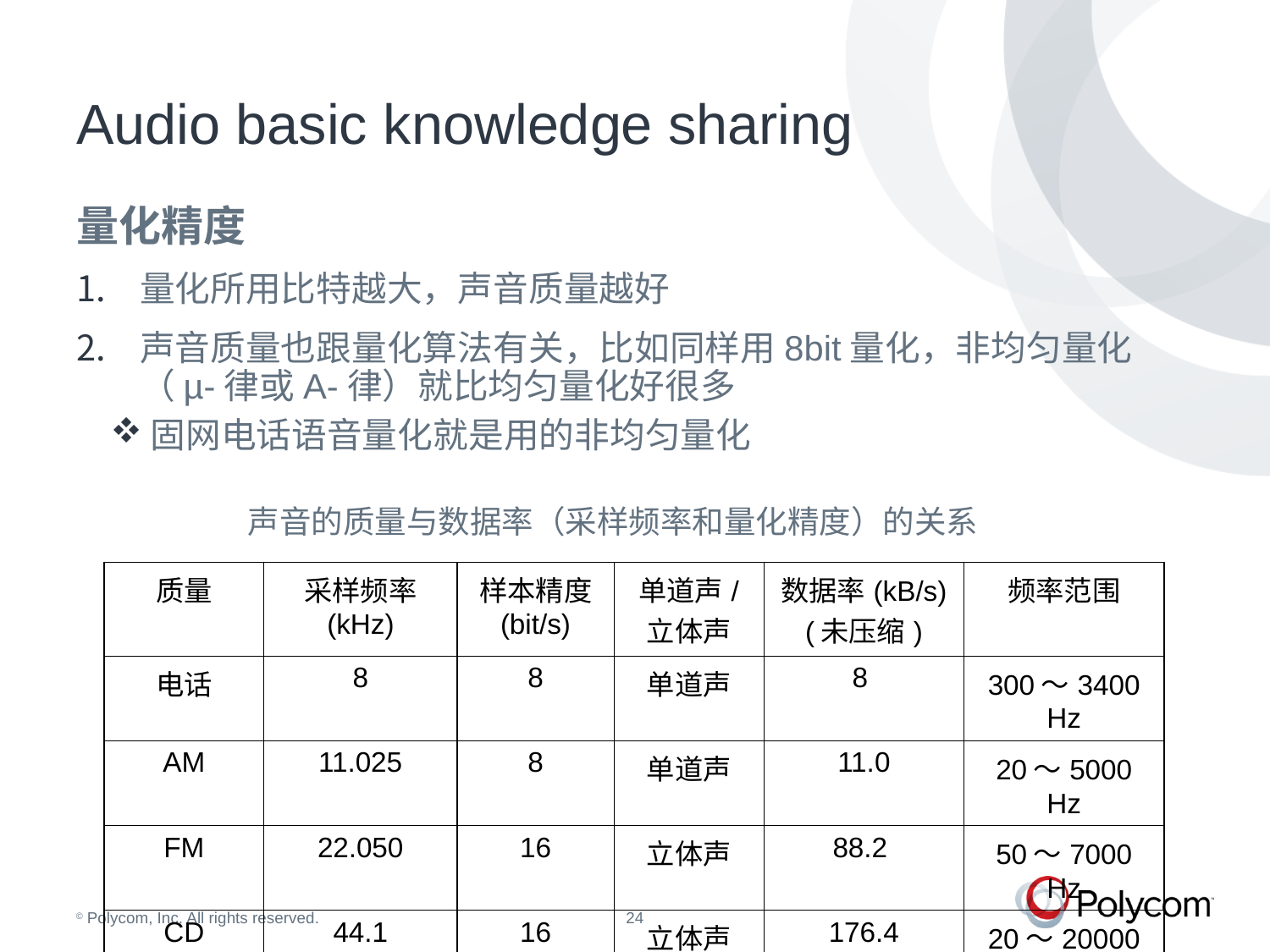

# Audio basic knowledge sharing
量化精度
量化所用比特越大，声音质量越好
声音质量也跟量化算法有关，比如同样用8bit量化，非均匀量化（µ-律或A-律）就比均匀量化好很多
固网电话语音量化就是用的非均匀量化

声音的质量与数据率（采样频率和量化精度）的关系
| 质量 | 采样频率 (kHz) | 样本精度 (bit/s) | 单道声/ 立体声 | 数据率(kB/s) (未压缩) | 频率范围 |
| --- | --- | --- | --- | --- | --- |
| 电话 | 8 | 8 | 单道声 | 8 | 300～3400 Hz |
| AM | 11.025 | 8 | 单道声 | 11.0 | 20～5000 Hz |
| FM | 22.050 | 16 | 立体声 | 88.2 | 50～7000 Hz |
| CD | 44.1 | 16 | 立体声 | 176.4 | 20～20000 Hz |
| DAT | 48 | 16 | 立体声 | 192.0 | 20～20000 Hz |